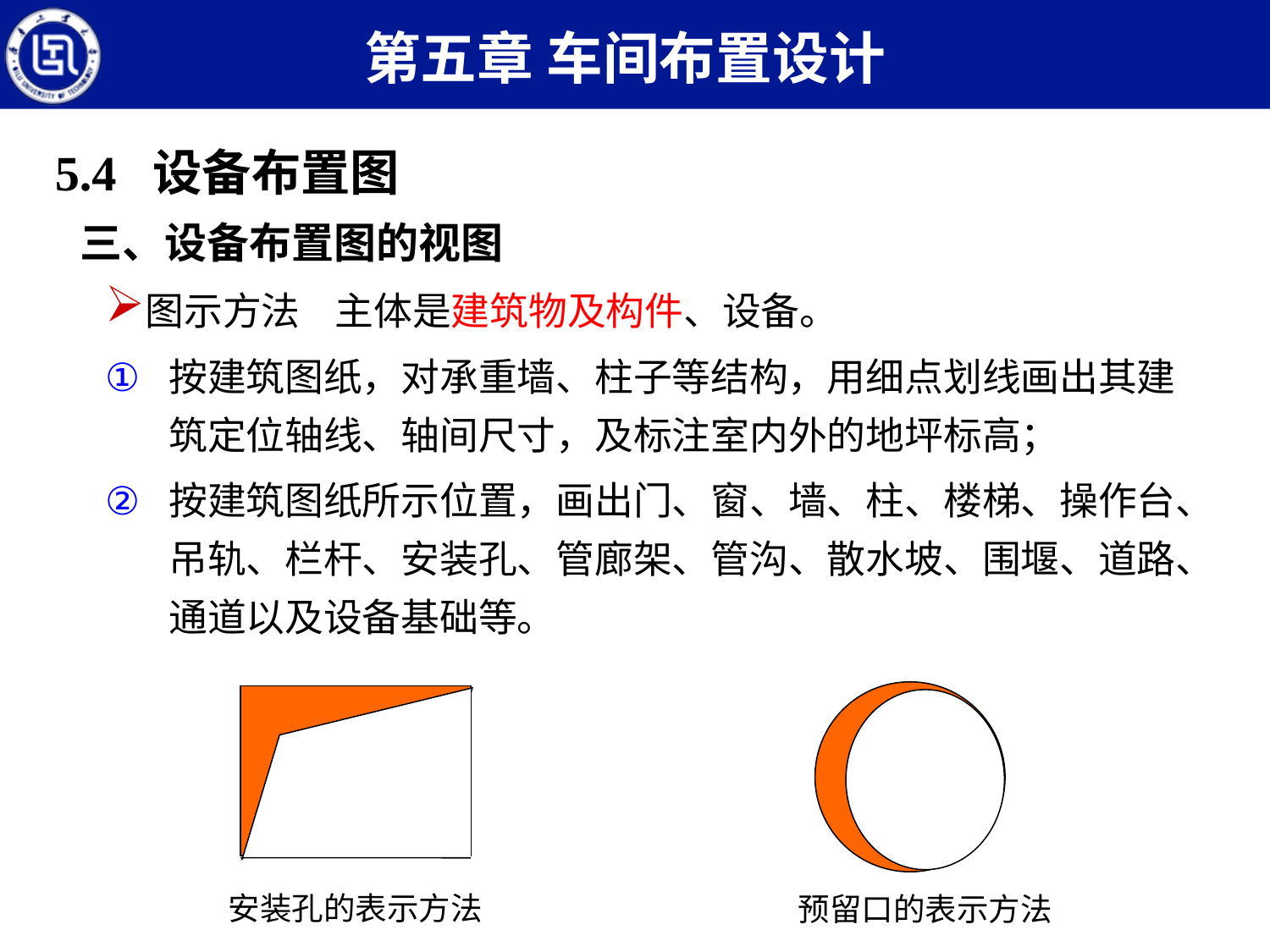

第五章 车间布置设计
5.4  设备布置图
三、设备布置图的视图
图示方法    主体是建筑物及构件、设备。
按建筑图纸，对承重墙、柱子等结构，用细点划线画出其建筑定位轴线、轴间尺寸，及标注室内外的地坪标高；
按建筑图纸所示位置，画出门、窗、墙、柱、楼梯、操作台、吊轨、栏杆、安装孔、管廊架、管沟、散水坡、围堰、道路、通道以及设备基础等。

安装孔的表示方法
预留口的表示方法